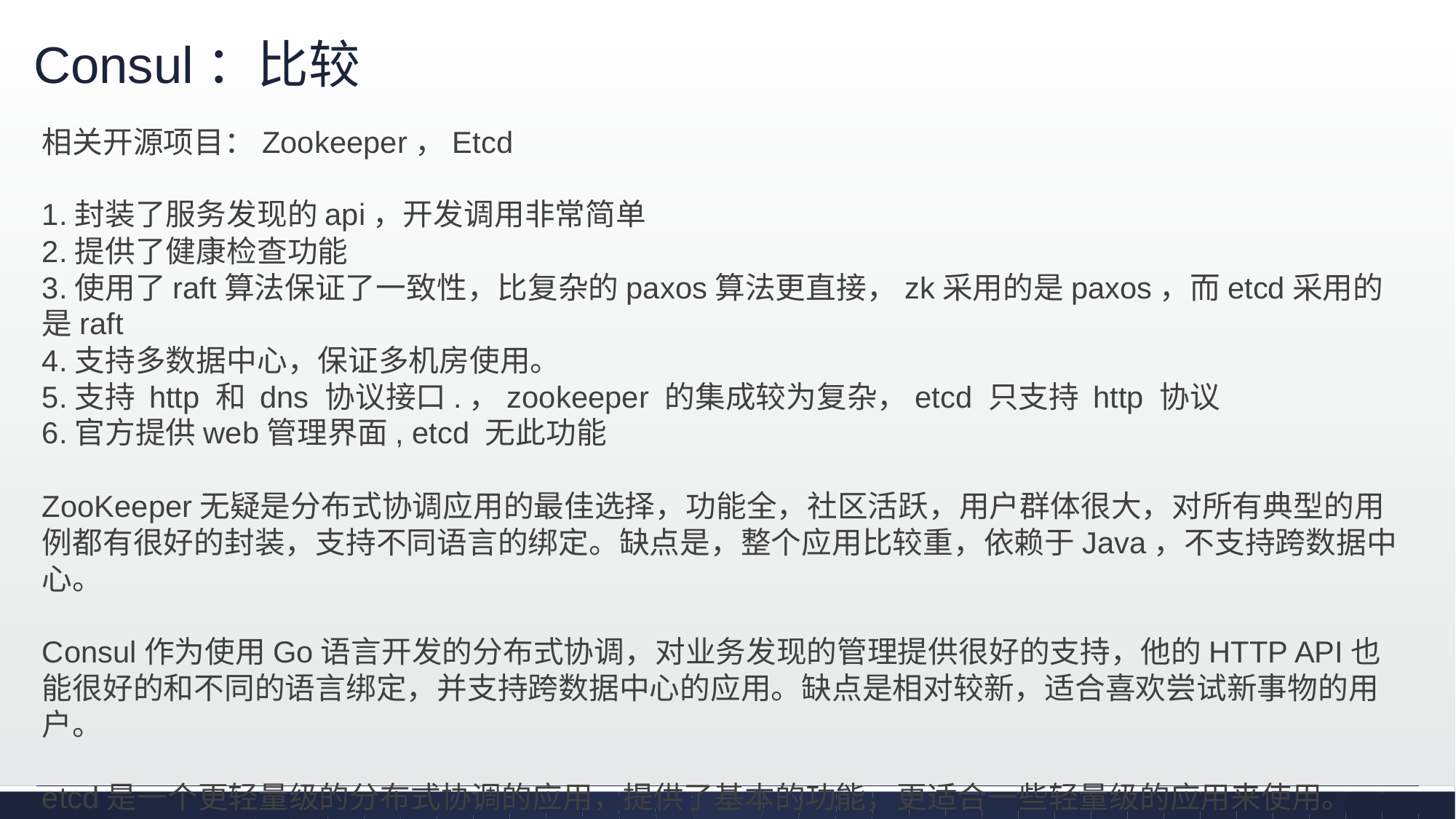

# Consul：比较
相关开源项目：Zookeeper，Etcd

1.封装了服务发现的api，开发调用非常简单
2.提供了健康检查功能
3.使用了raft算法保证了一致性，比复杂的paxos算法更直接，zk采用的是paxos，而etcd采用的是raft
4.支持多数据中心，保证多机房使用。
5.支持 http 和 dns 协议接口.，zookeeper 的集成较为复杂，etcd 只支持 http 协议
6.官方提供web管理界面, etcd 无此功能

ZooKeeper无疑是分布式协调应用的最佳选择，功能全，社区活跃，用户群体很大，对所有典型的用例都有很好的封装，支持不同语言的绑定。缺点是，整个应用比较重，依赖于Java，不支持跨数据中心。
Consul作为使用Go语言开发的分布式协调，对业务发现的管理提供很好的支持，他的HTTP API也能很好的和不同的语言绑定，并支持跨数据中心的应用。缺点是相对较新，适合喜欢尝试新事物的用户。

etcd是一个更轻量级的分布式协调的应用，提供了基本的功能，更适合一些轻量级的应用来使用。